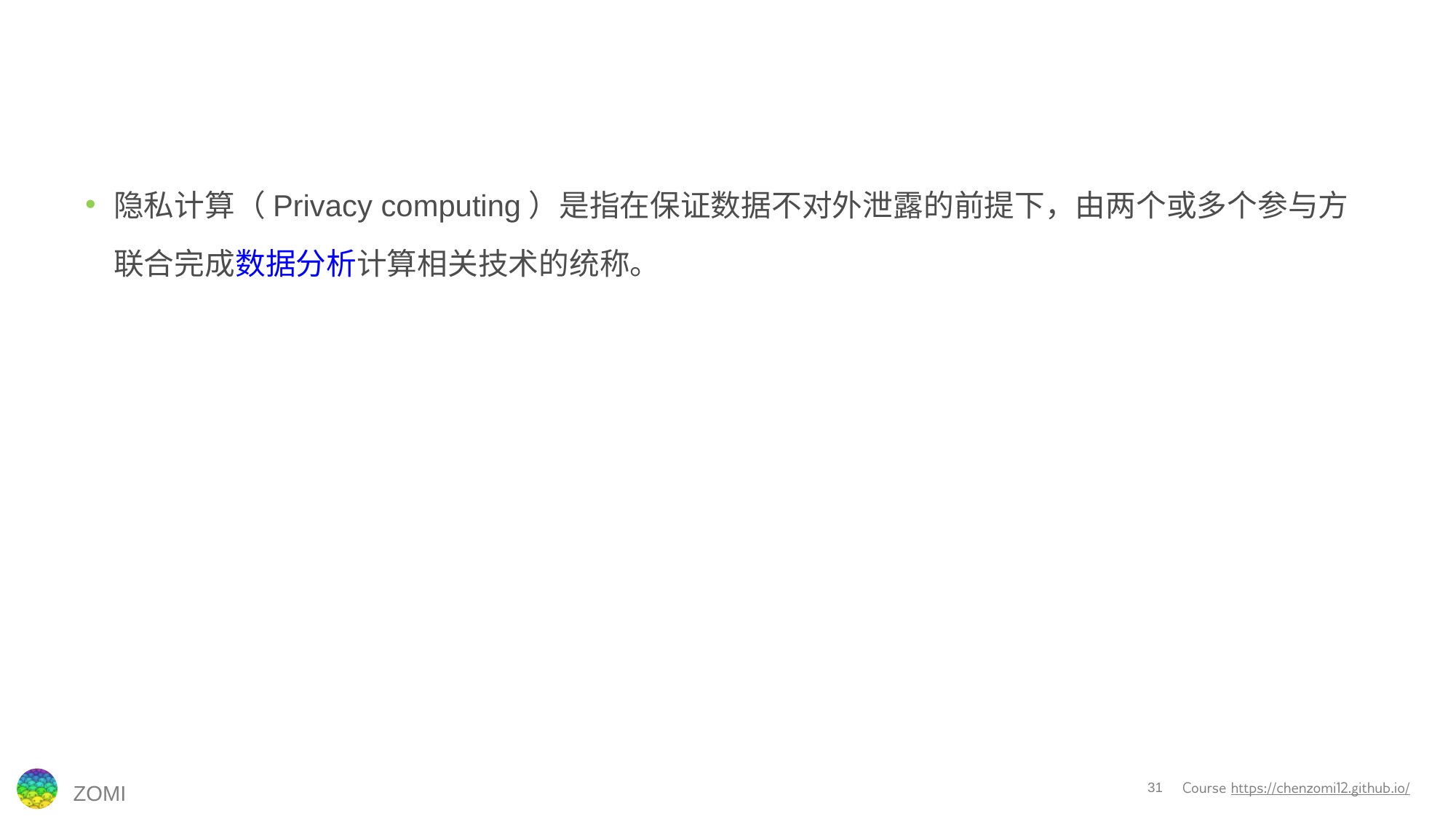

#
隐私计算（Privacy computing）是指在保证数据不对外泄露的前提下，由两个或多个参与方联合完成数据分析计算相关技术的统称。